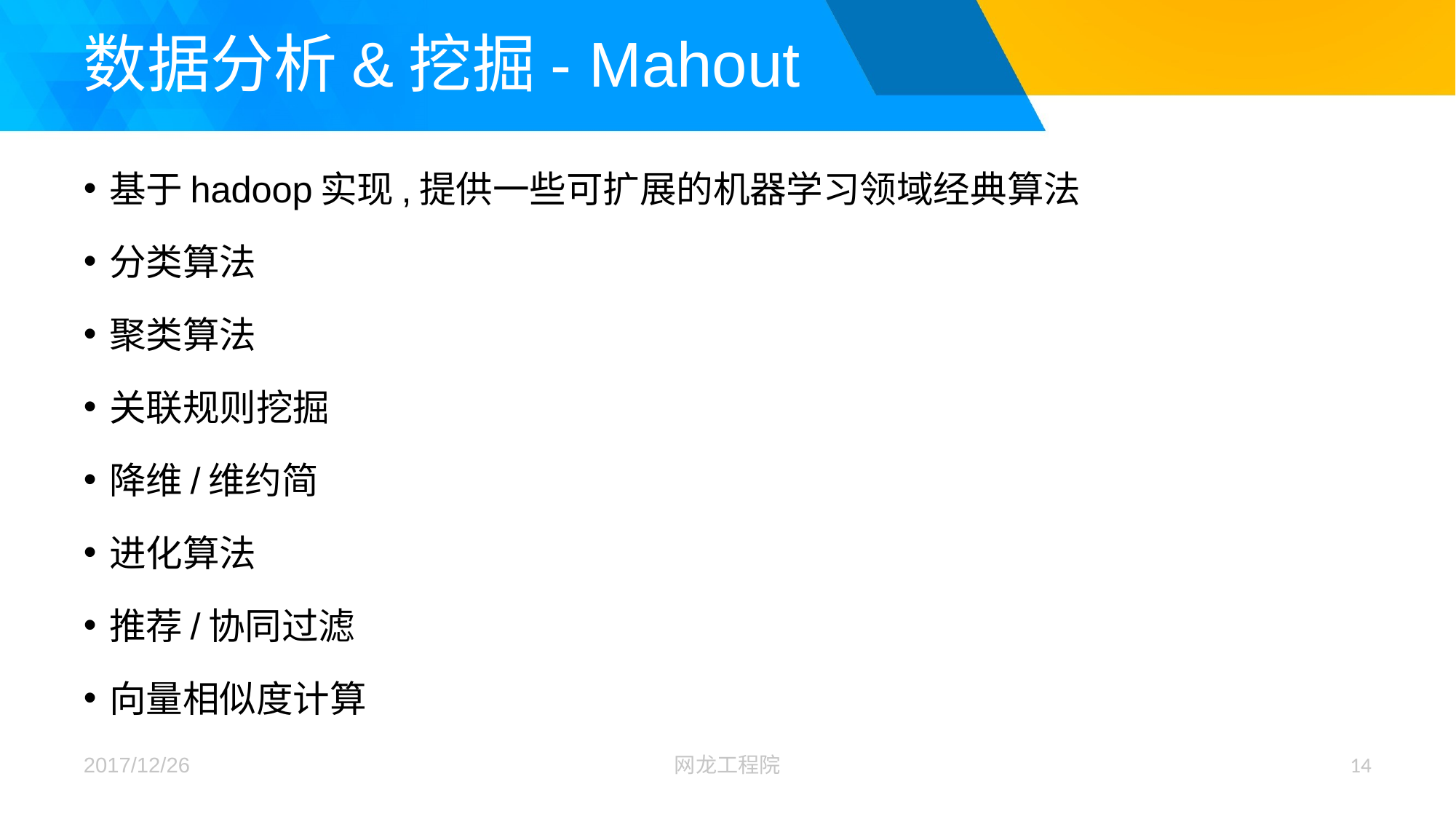

# 数据分析&挖掘- Mahout
基于hadoop实现,提供一些可扩展的机器学习领域经典算法
分类算法
聚类算法
关联规则挖掘
降维/维约简
进化算法
推荐/协同过滤
向量相似度计算
2017/12/26
网龙工程院
14